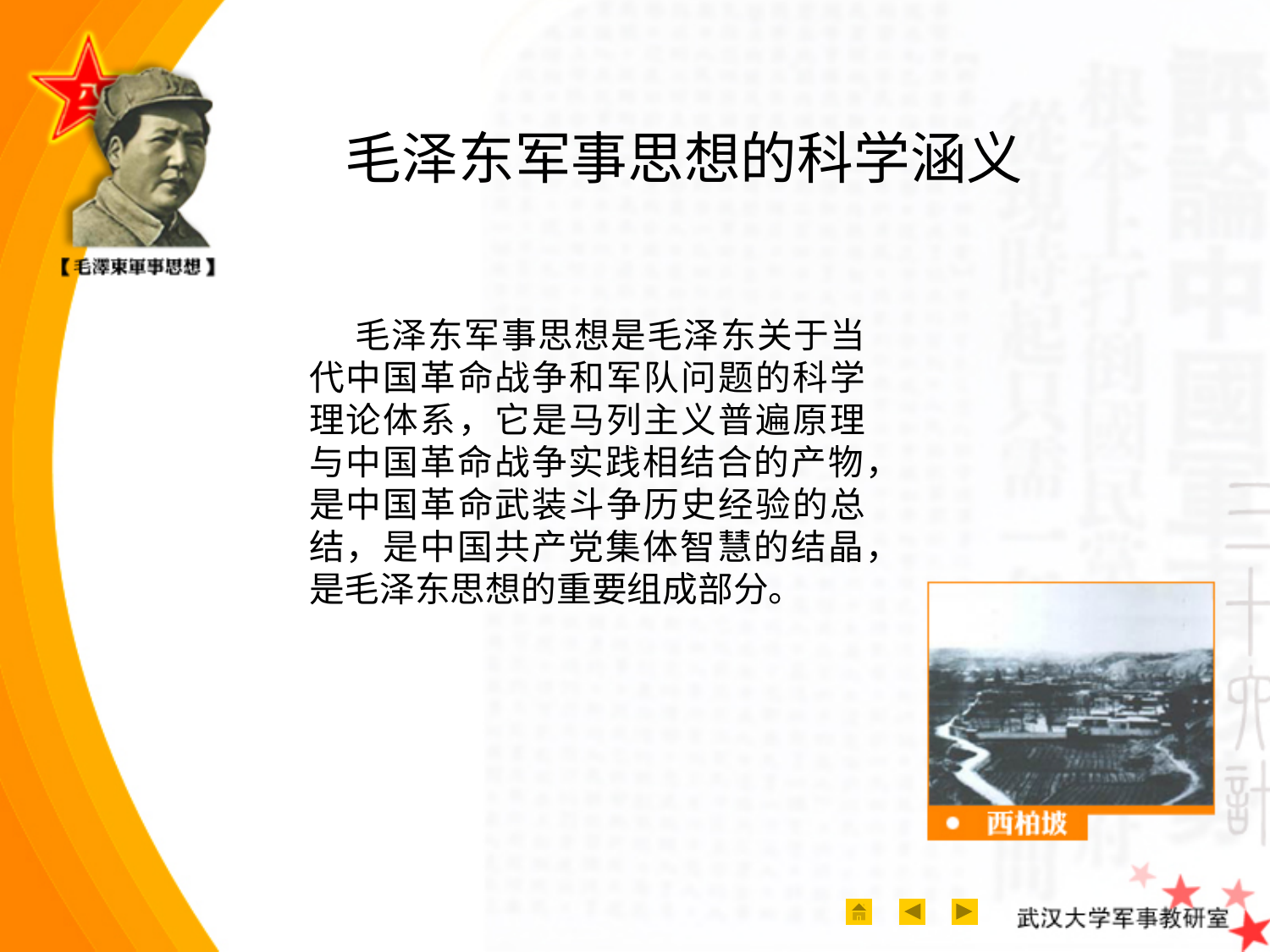

# 毛泽东军事思想的科学涵义
    毛泽东军事思想是毛泽东关于当代中国革命战争和军队问题的科学理论体系，它是马列主义普遍原理与中国革命战争实践相结合的产物，是中国革命武装斗争历史经验的总结，是中国共产党集体智慧的结晶，是毛泽东思想的重要组成部分。